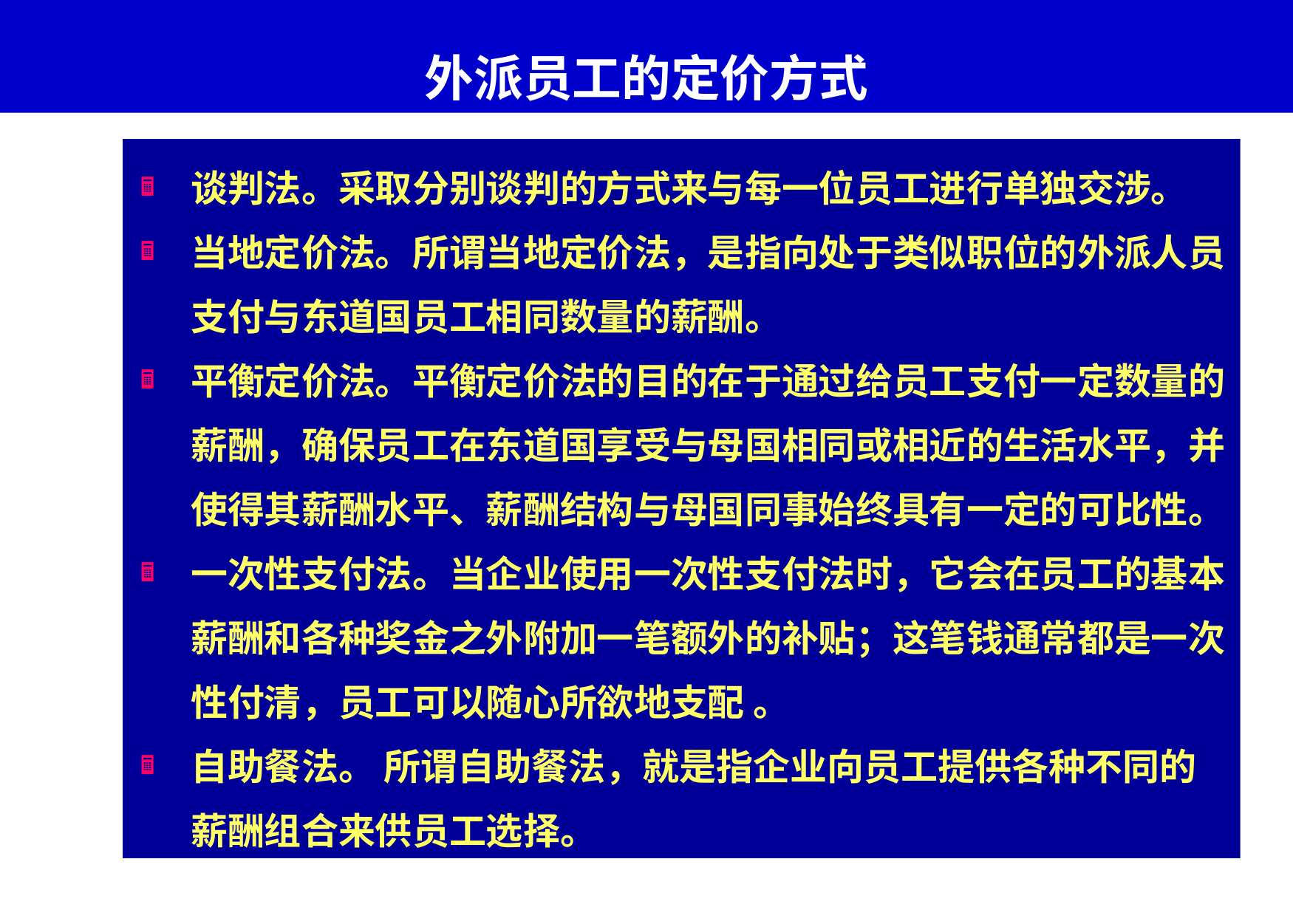

# 外派员工的定价方式
谈判法。采取分别谈判的方式来与每一位员工进行单独交涉。
当地定价法。所谓当地定价法，是指向处于类似职位的外派人员支付与东道国员工相同数量的薪酬。
平衡定价法。平衡定价法的目的在于通过给员工支付一定数量的薪酬，确保员工在东道国享受与母国相同或相近的生活水平，并使得其薪酬水平、薪酬结构与母国同事始终具有一定的可比性。
一次性支付法。当企业使用一次性支付法时，它会在员工的基本薪酬和各种奖金之外附加一笔额外的补贴；这笔钱通常都是一次性付清，员工可以随心所欲地支配 。
自助餐法。 所谓自助餐法，就是指企业向员工提供各种不同的薪酬组合来供员工选择。